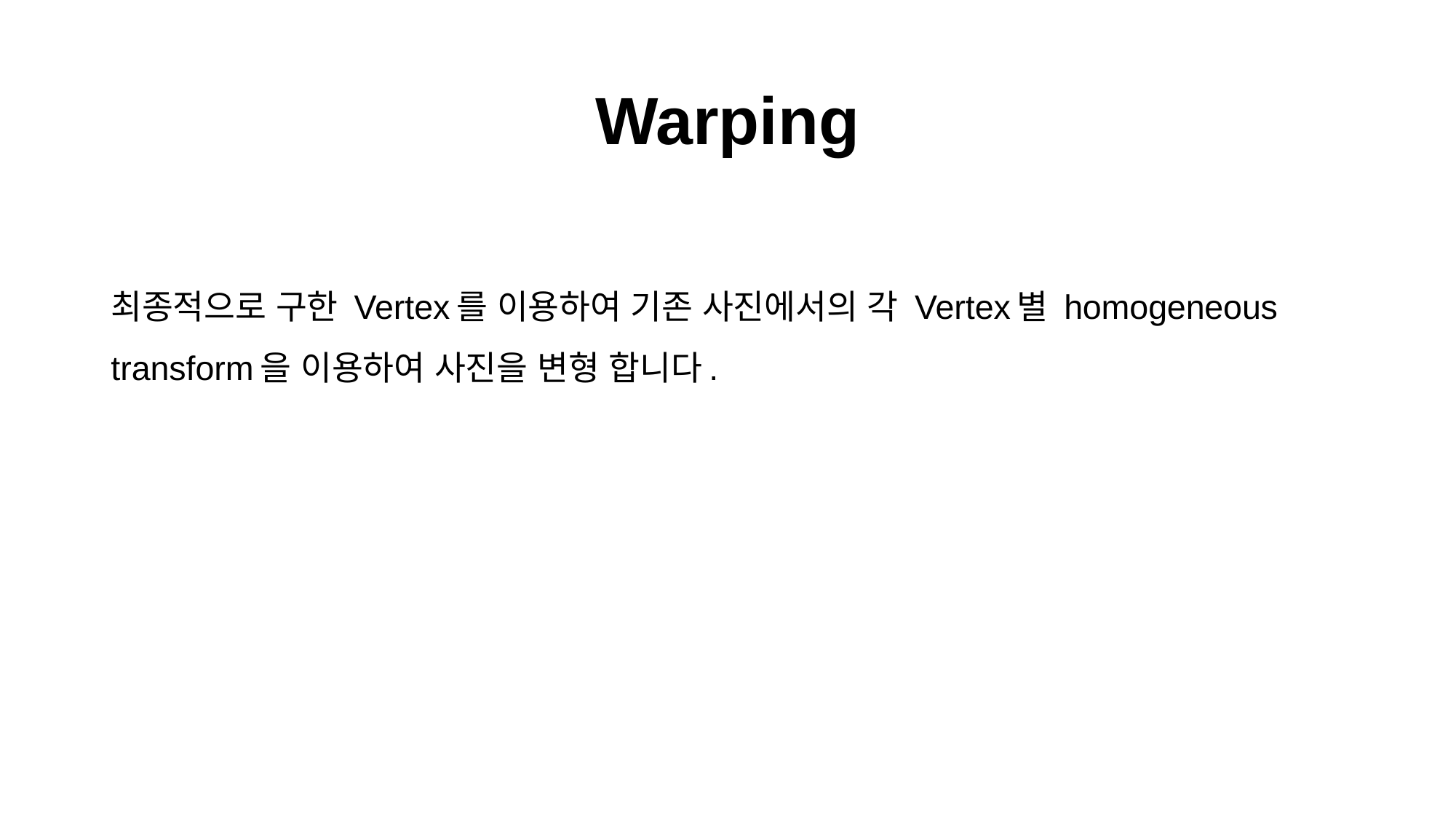

# Warping
최종적으로 구한 Vertex를 이용하여 기존 사진에서의 각 Vertex별 homogeneous transform을 이용하여 사진을 변형 합니다.